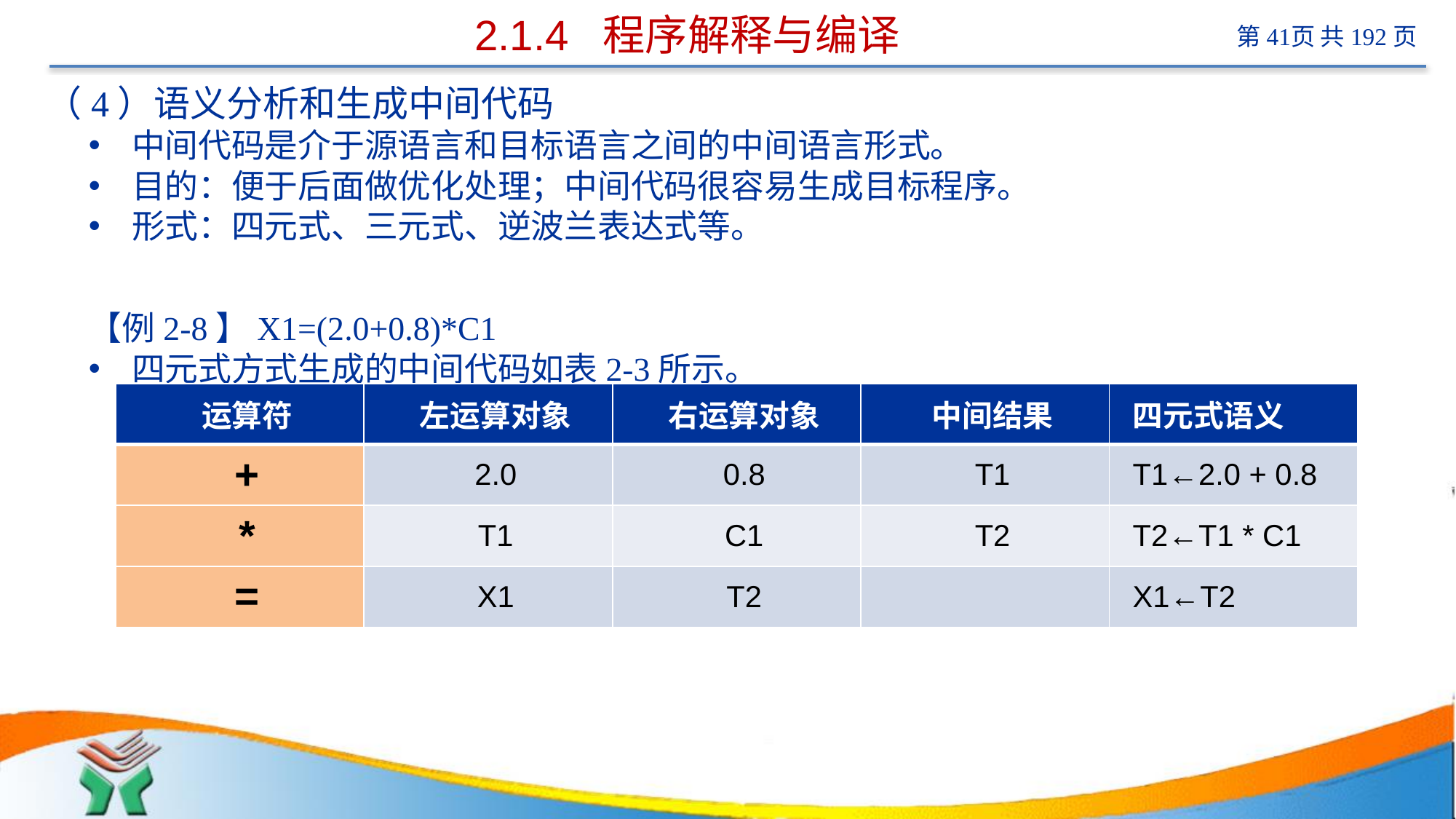

# 2.1.4  程序解释与编译
（4）语义分析和生成中间代码
中间代码是介于源语言和目标语言之间的中间语言形式。
目的：便于后面做优化处理；中间代码很容易生成目标程序。
形式：四元式、三元式、逆波兰表达式等。

【例2-8】X1=(2.0+0.8)*C1
四元式方式生成的中间代码如表2-3所示。
| 运算符 | 左运算对象 | 右运算对象 | 中间结果 | 四元式语义 |
| --- | --- | --- | --- | --- |
| + | 2.0 | 0.8 | T1 | T1←2.0 + 0.8 |
| \* | T1 | C1 | T2 | T2←T1 \* C1 |
| = | X1 | T2 |  | X1←T2 |